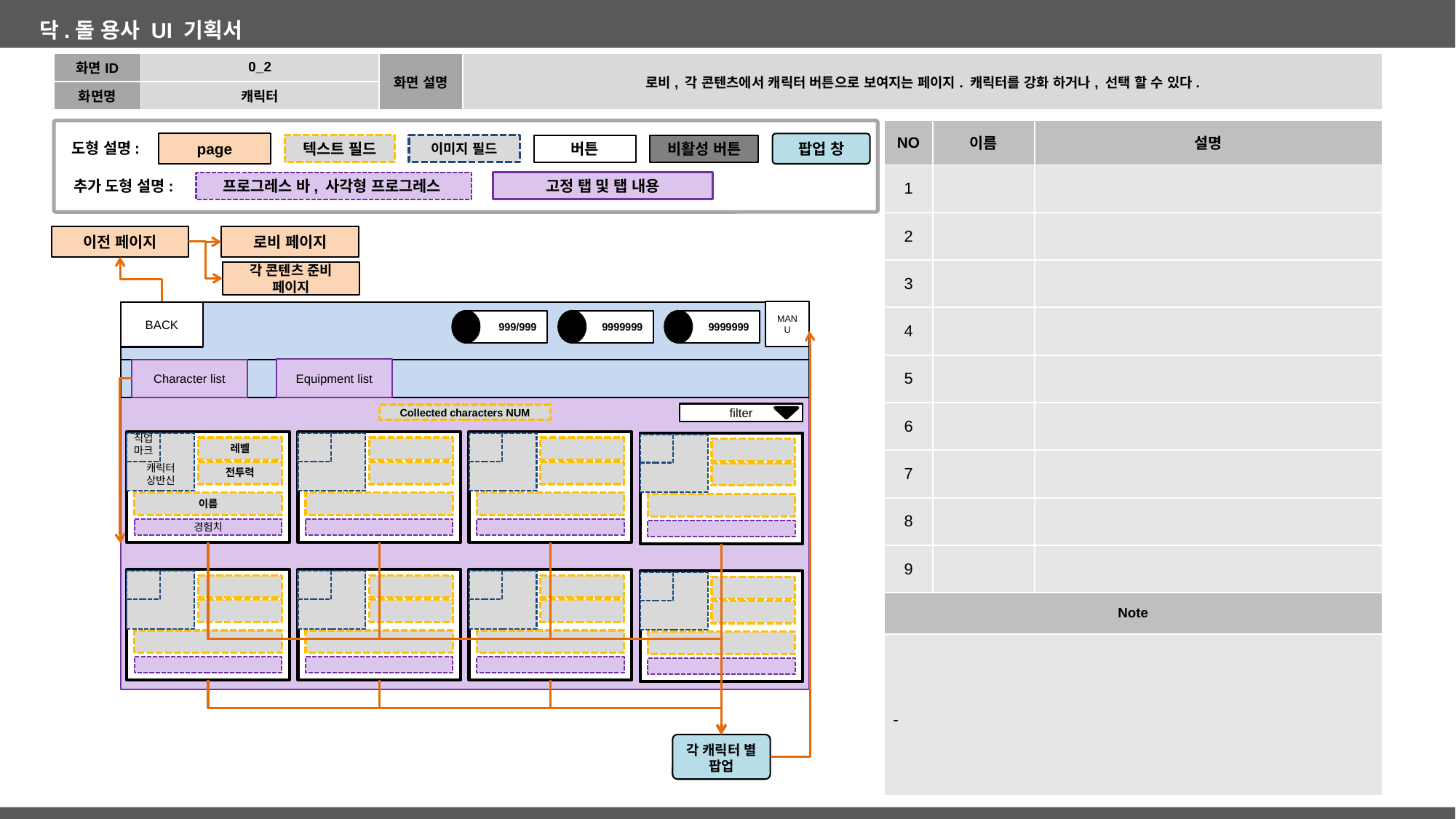

| 화면ID | 0\_2 | 화면 설명 | 로비, 각 콘텐츠에서 캐릭터 버튼으로 보여지는 페이지. 캐릭터를 강화 하거나, 선택 할 수 있다. |
| --- | --- | --- | --- |
| 화면명 | 캐릭터 |  |  |

| NO | 이름 | 설명 |
| --- | --- | --- |
| 1 |  |  |
| 2 |  |  |
| 3 |  |  |
| 4 |  |  |
| 5 |  |  |
| 6 |  |  |
| 7 |  |  |
| 8 |  |  |
| 9 |  |  |
| Note |  |  |
| - |  |  |
page
도형 설명:
팝업 창
비활성 버튼
텍스트 필드
이미지 필드
버튼
추가 도형 설명:
프로그레스 바, 사각형 프로그레스
고정 탭 및 탭 내용
이전 페이지
로비 페이지
각 콘텐츠 준비 페이지
MANU

BACK

999/999

9999999

9999999
Equipment list
Character list

filter
Collected characters NUM

캐릭터 상반신
직업마크
레벨
전투력
이름
경험치

각 캐릭터 별 팝업